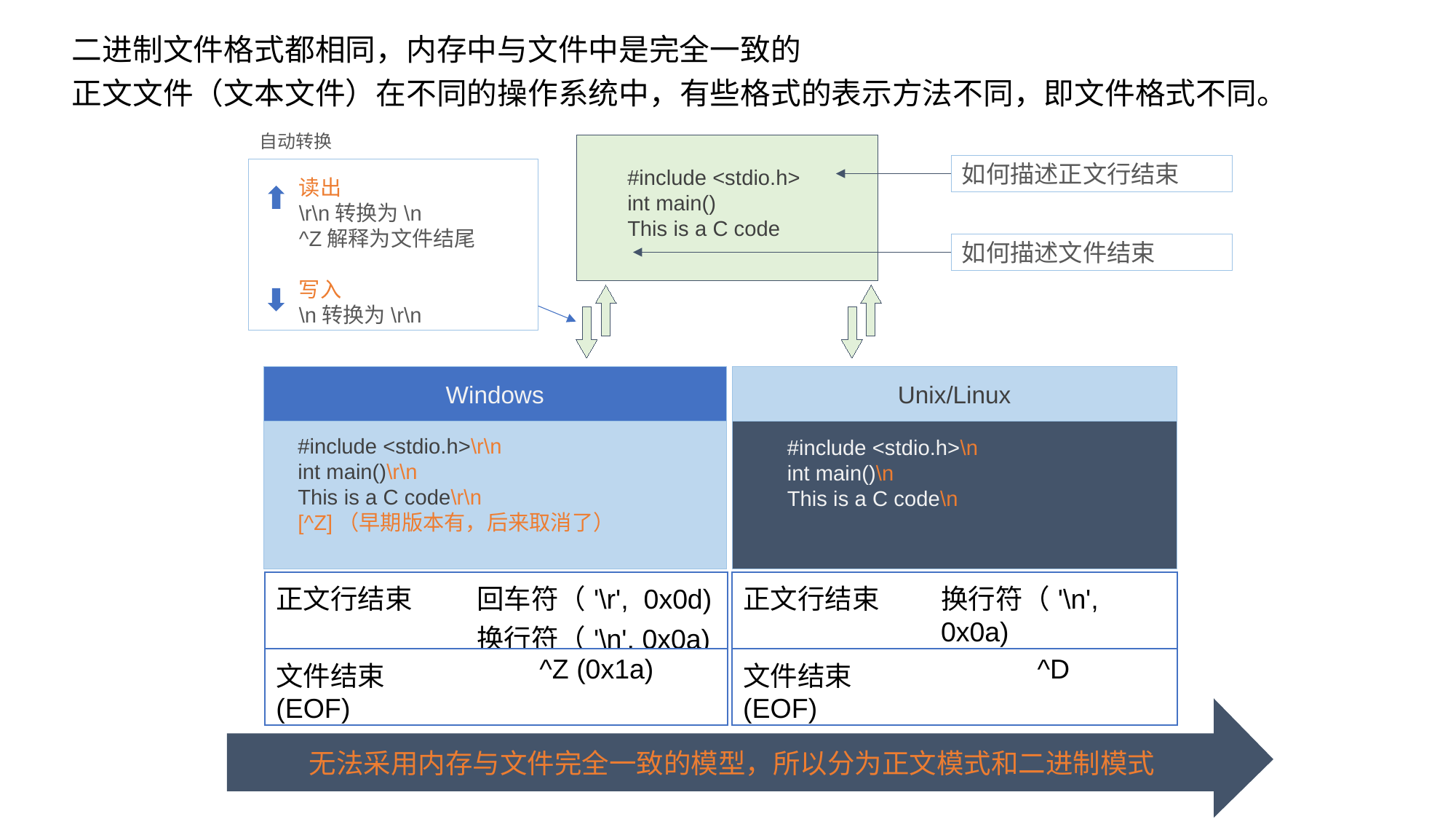

二进制文件格式都相同，内存中与文件中是完全一致的
正文文件（文本文件）在不同的操作系统中，有些格式的表示方法不同，即文件格式不同。
自动转换

读出
\r\n转换为\n
^Z解释为文件结尾

写入
\n转换为\r\n

如何描述正文行结束
#include <stdio.h>
int main()
This is a C code
如何描述文件结束

Windows
Unix/Linux

#include <stdio.h>\r\n
int main()\r\n
This is a C code\r\n
[^Z]（早期版本有，后来取消了）
#include <stdio.h>\n
int main()\n
This is a C code\n

| 正文行结束 | 回车符（'\r', 0x0d) 换行符（'\n', 0x0a) |
| --- | --- |
| 文件结束(EOF) | ^Z (0x1a) |
| 正文行结束 | 换行符（'\n', 0x0a) |
| --- | --- |
| 文件结束(EOF) | ^D |

无法采用内存与文件完全一致的模型，所以分为正文模式和二进制模式